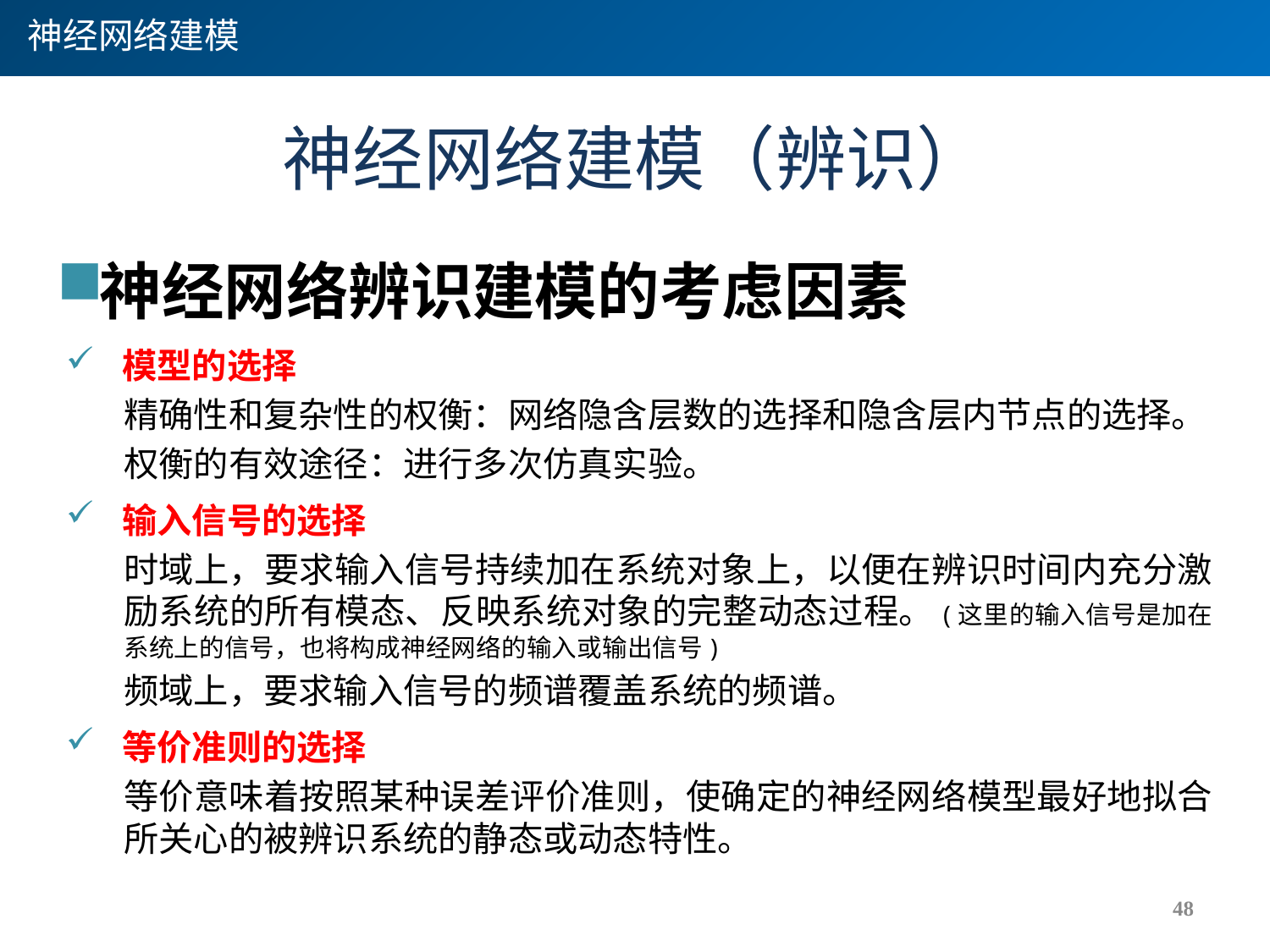

神经网络建模

# 神经网络建模（辨识）
神经网络辨识建模的考虑因素
模型的选择
精确性和复杂性的权衡：网络隐含层数的选择和隐含层内节点的选择。
权衡的有效途径：进行多次仿真实验。
输入信号的选择
时域上，要求输入信号持续加在系统对象上，以便在辨识时间内充分激励系统的所有模态、反映系统对象的完整动态过程。(这里的输入信号是加在系统上的信号，也将构成神经网络的输入或输出信号)
频域上，要求输入信号的频谱覆盖系统的频谱。
等价准则的选择
等价意味着按照某种误差评价准则，使确定的神经网络模型最好地拟合所关心的被辨识系统的静态或动态特性。

48